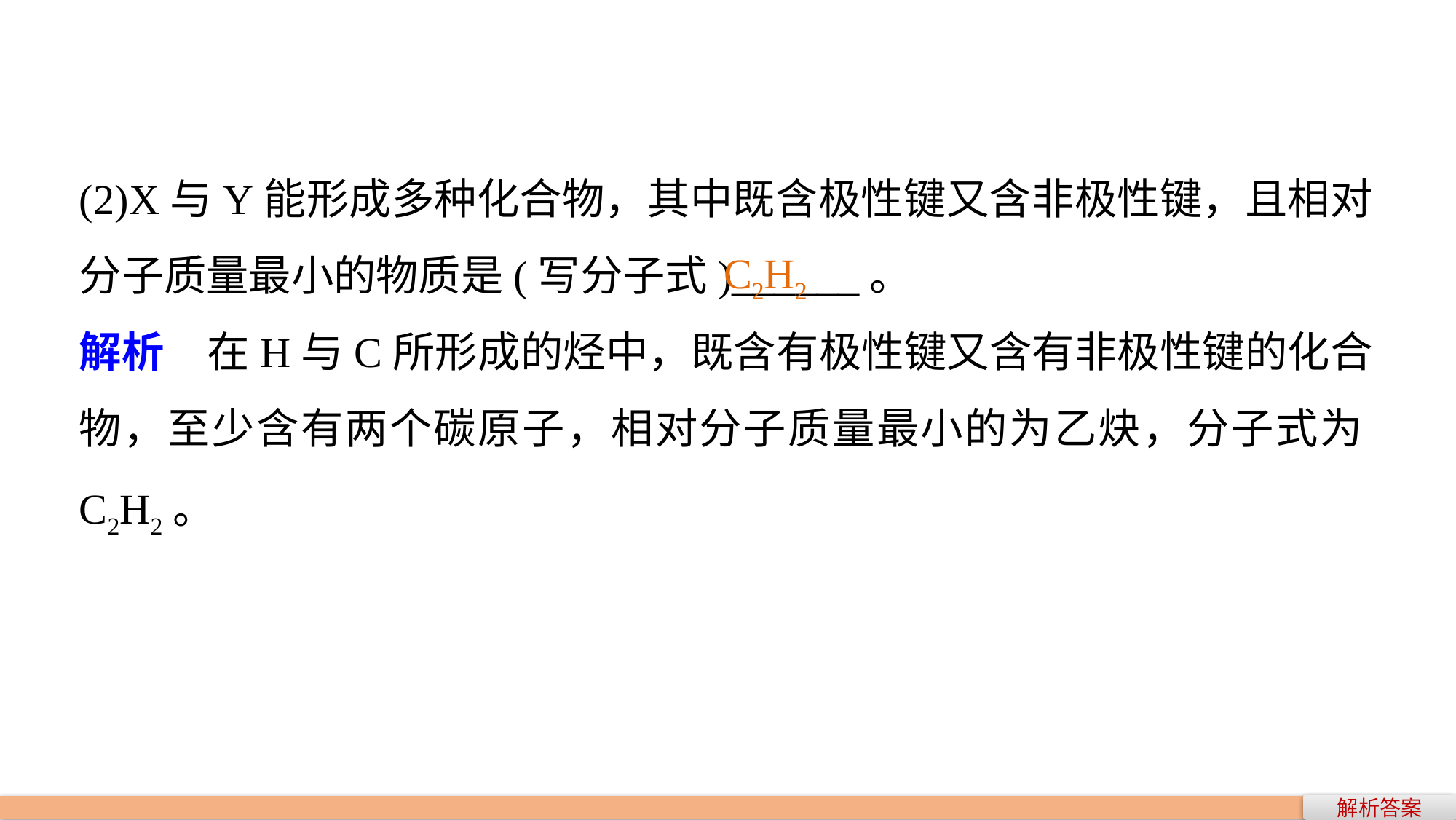

(2)X与Y能形成多种化合物，其中既含极性键又含非极性键，且相对分子质量最小的物质是(写分子式)______。
解析　在H与C所形成的烃中，既含有极性键又含有非极性键的化合物，至少含有两个碳原子，相对分子质量最小的为乙炔，分子式为C2H2。
C2H2
解析答案